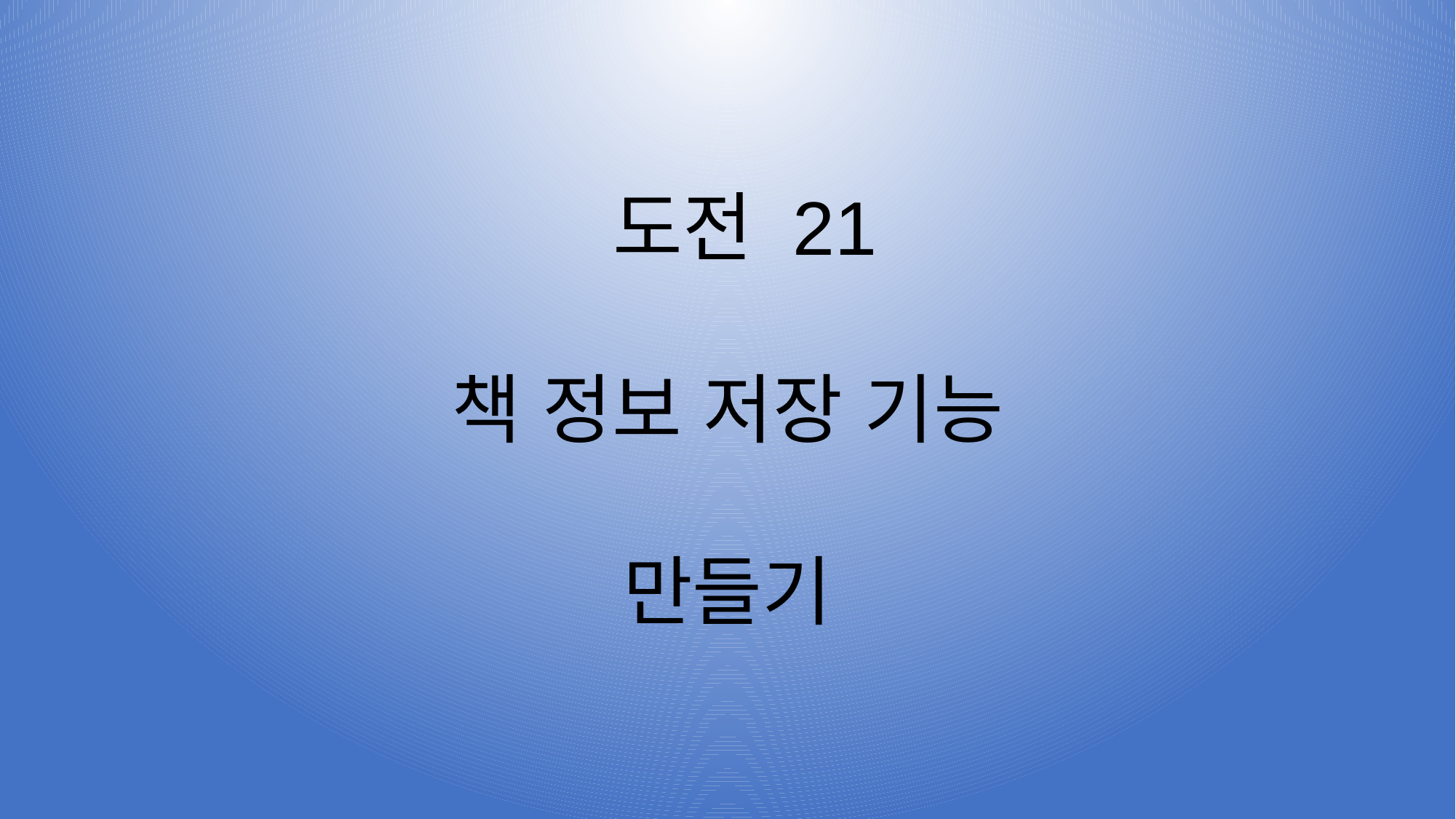

도전 21

책 정보 저장 기능

만들기